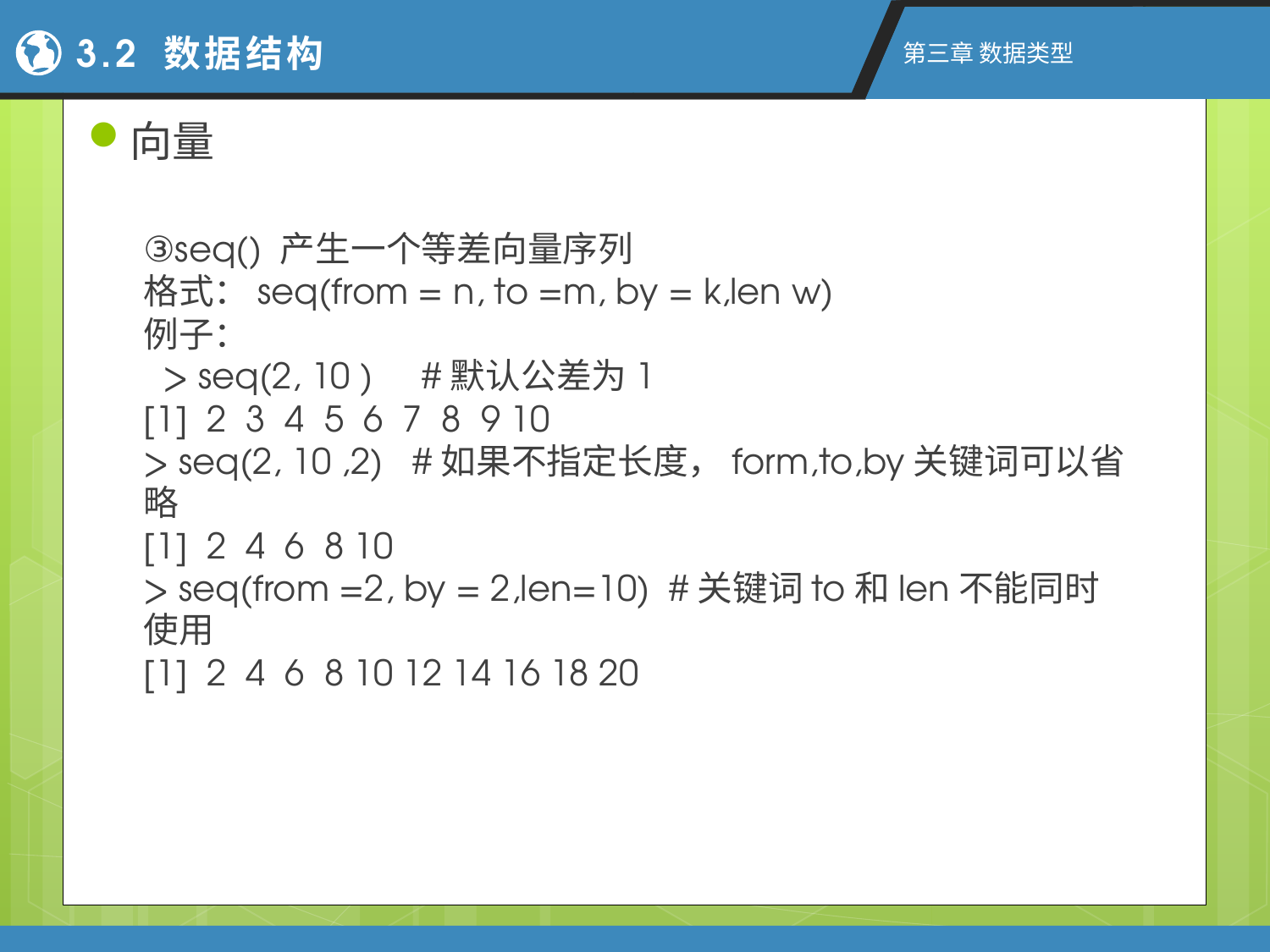

2.1新手上路
3.2 数据结构

第二章 R语言入门
第三章 数据类型
向量
③seq() 产生一个等差向量序列
格式：seq(from = n, to =m, by = k,len w)
例子：
  > seq(2, 10 )     #默认公差为1
[1]  2  3  4  5  6  7  8  9 10
> seq(2, 10 ,2)   #如果不指定长度，form,to,by关键词可以省略
[1]  2  4  6  8 10
> seq(from =2, by = 2,len=10)  #关键词to和len不能同时使用
[1]  2  4  6  8 10 12 14 16 18 20